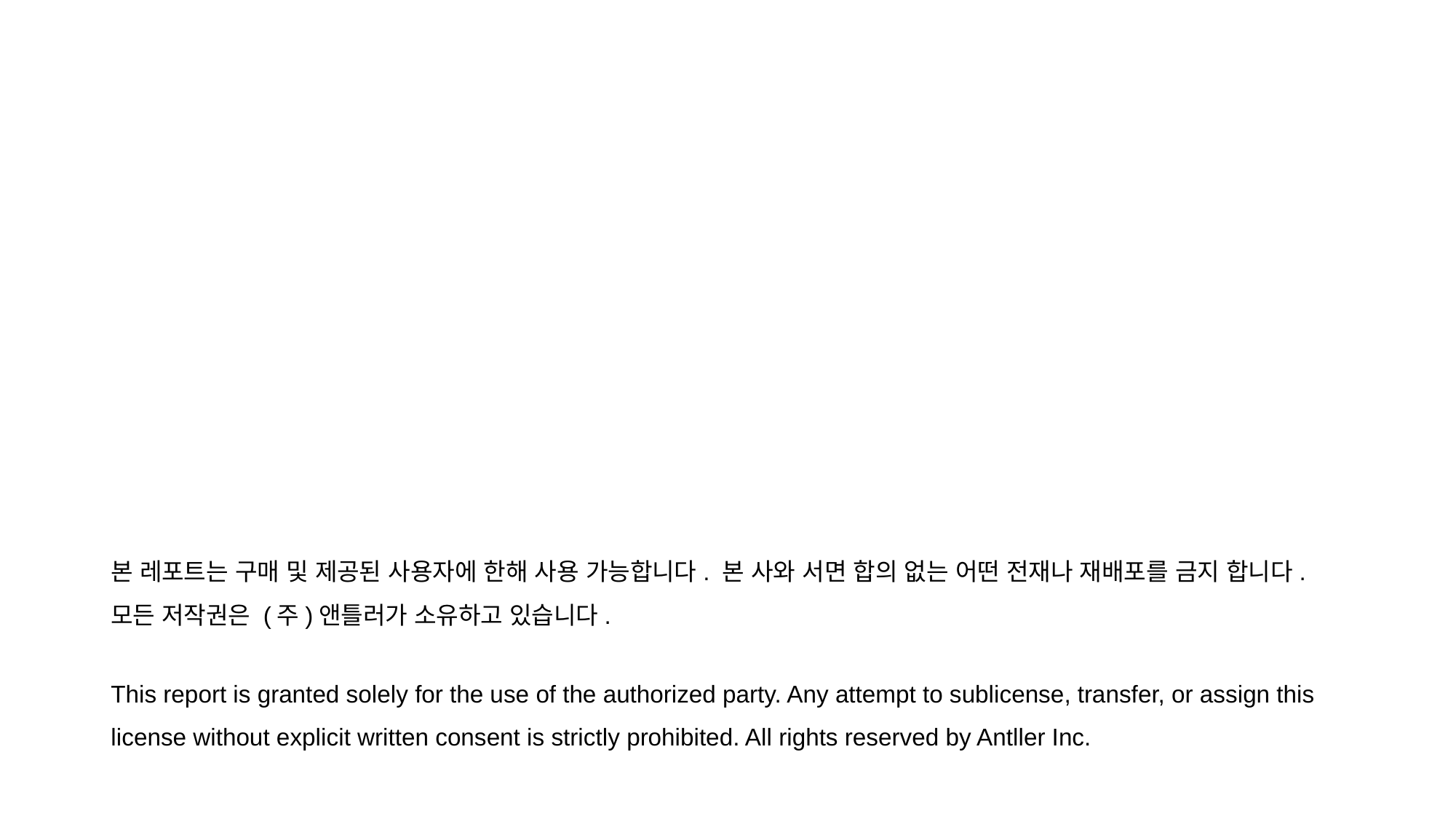

본 레포트는 구매 및 제공된 사용자에 한해 사용 가능합니다. 본 사와 서면 합의 없는 어떤 전재나 재배포를 금지 합니다. 모든 저작권은 (주)앤틀러가 소유하고 있습니다.
# This report is granted solely for the use of the authorized party. Any attempt to sublicense, transfer, or assign this license without explicit written consent is strictly prohibited. All rights reserved by Antller Inc.